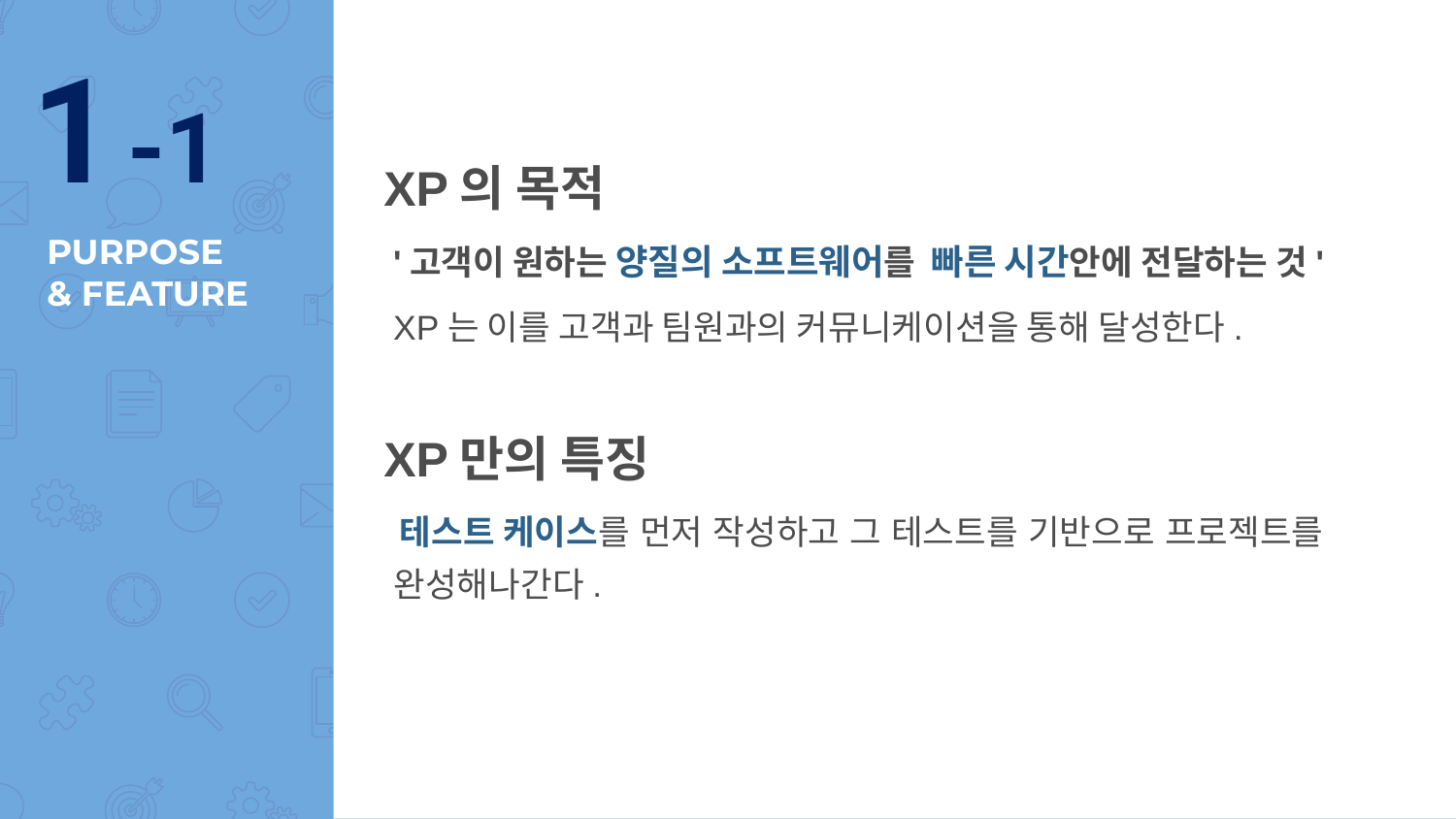

1 -1
XP의 목적
 '고객이 원하는 양질의 소프트웨어를  빠른 시간안에 전달하는 것'
 XP는 이를 고객과 팀원과의 커뮤니케이션을 통해 달성한다.
XP만의 특징
 테스트 케이스를 먼저 작성하고 그 테스트를 기반으로 프로젝트를
 완성해나간다.

# PURPOSE & FEATURE